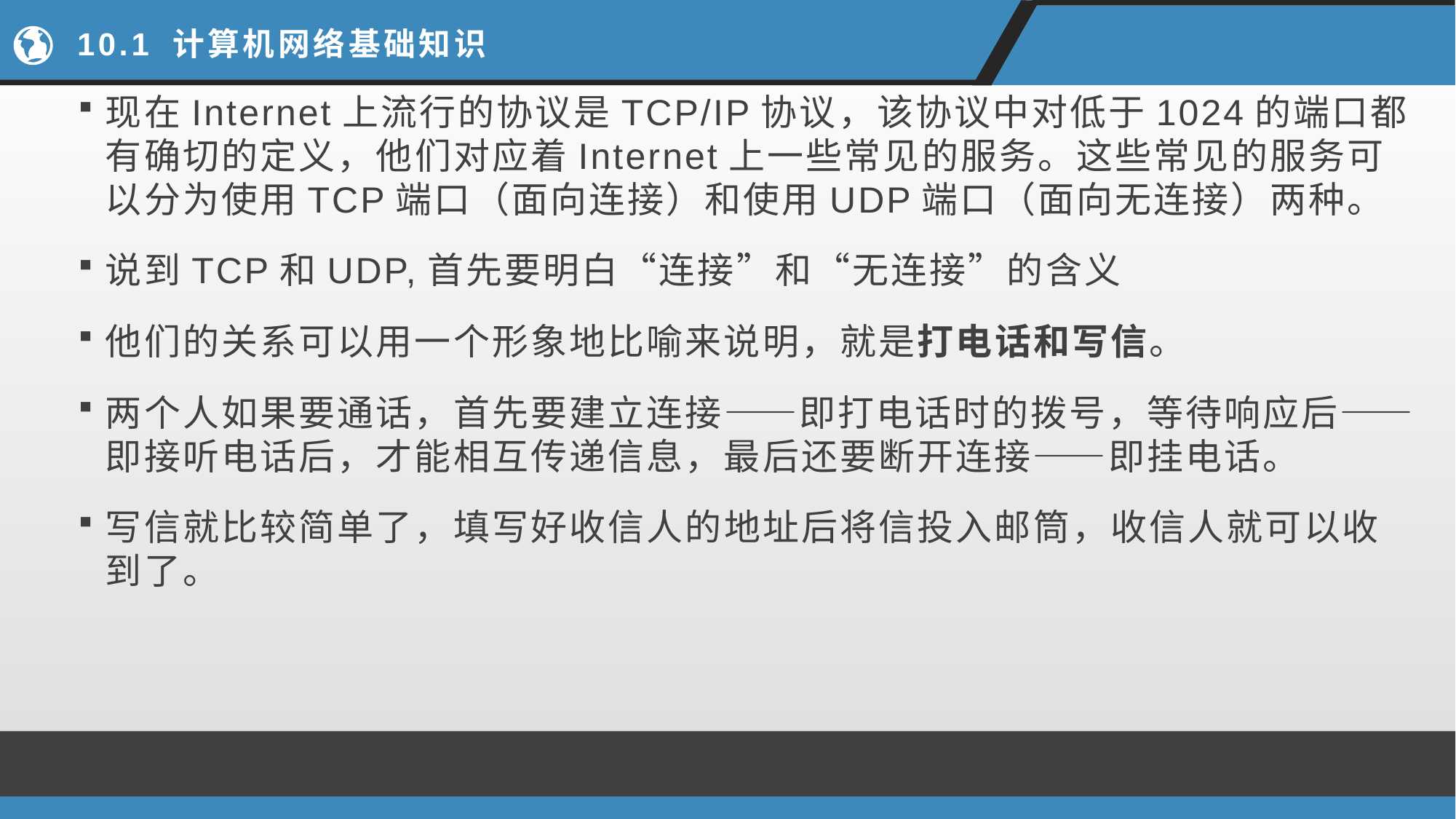

# 10.1 计算机网络基础知识

现在Internet上流行的协议是TCP/IP协议，该协议中对低于1024的端口都有确切的定义，他们对应着Internet上一些常见的服务。这些常见的服务可以分为使用TCP端口（面向连接）和使用UDP端口（面向无连接）两种。
说到TCP和UDP,首先要明白“连接”和“无连接”的含义
他们的关系可以用一个形象地比喻来说明，就是打电话和写信。
两个人如果要通话，首先要建立连接——即打电话时的拨号，等待响应后——即接听电话后，才能相互传递信息，最后还要断开连接——即挂电话。
写信就比较简单了，填写好收信人的地址后将信投入邮筒，收信人就可以收到了。